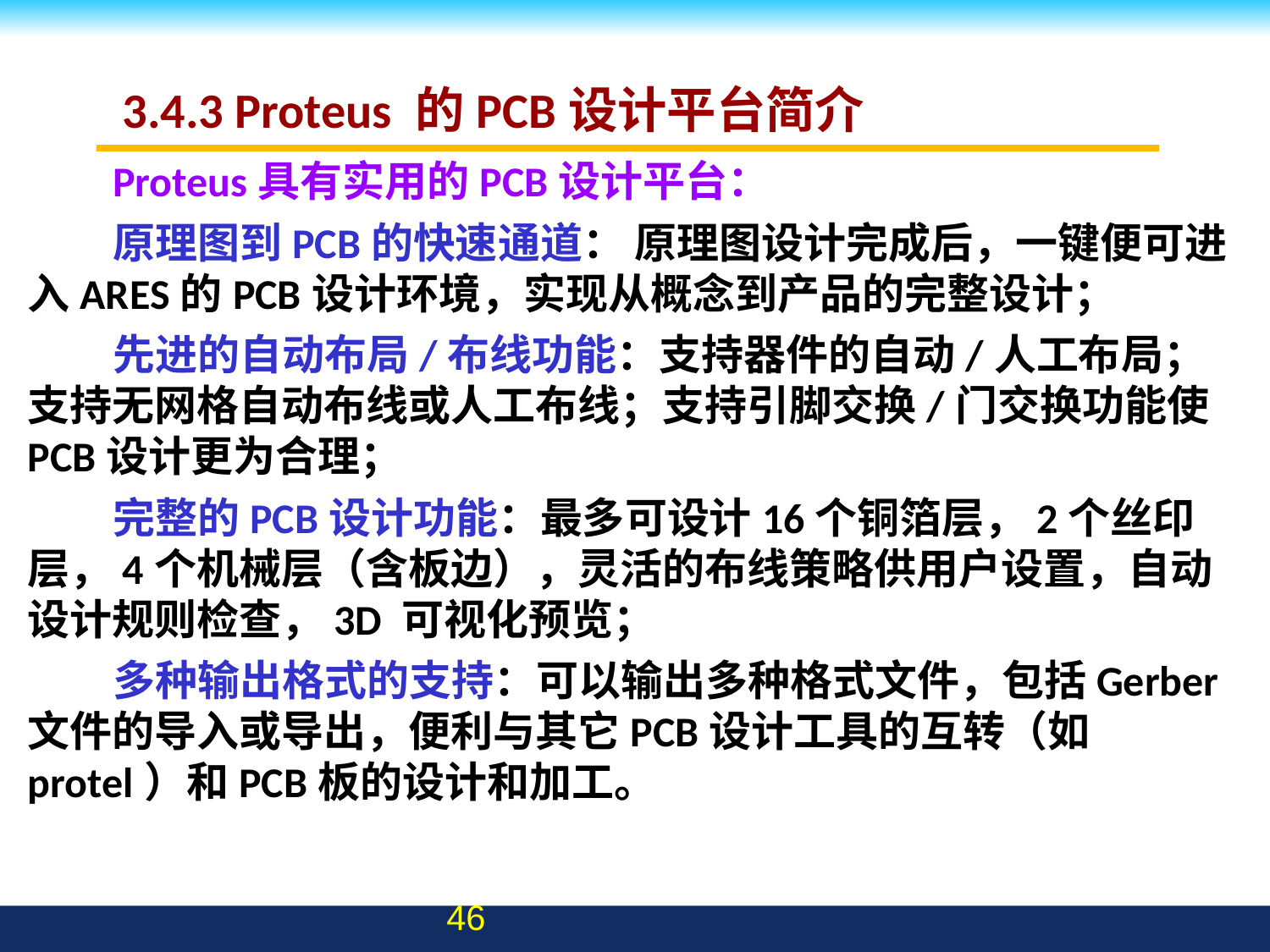

# 3.4.3 Proteus 的PCB设计平台简介
Proteus具有实用的PCB设计平台：
原理图到PCB的快速通道： 原理图设计完成后，一键便可进入ARES的PCB设计环境，实现从概念到产品的完整设计；
先进的自动布局/布线功能：支持器件的自动/人工布局；支持无网格自动布线或人工布线；支持引脚交换/门交换功能使PCB设计更为合理；
完整的PCB设计功能：最多可设计16个铜箔层，2个丝印层，4个机械层（含板边），灵活的布线策略供用户设置，自动设计规则检查，3D 可视化预览；
多种输出格式的支持：可以输出多种格式文件，包括Gerber文件的导入或导出，便利与其它PCB设计工具的互转（如protel）和PCB板的设计和加工。

46